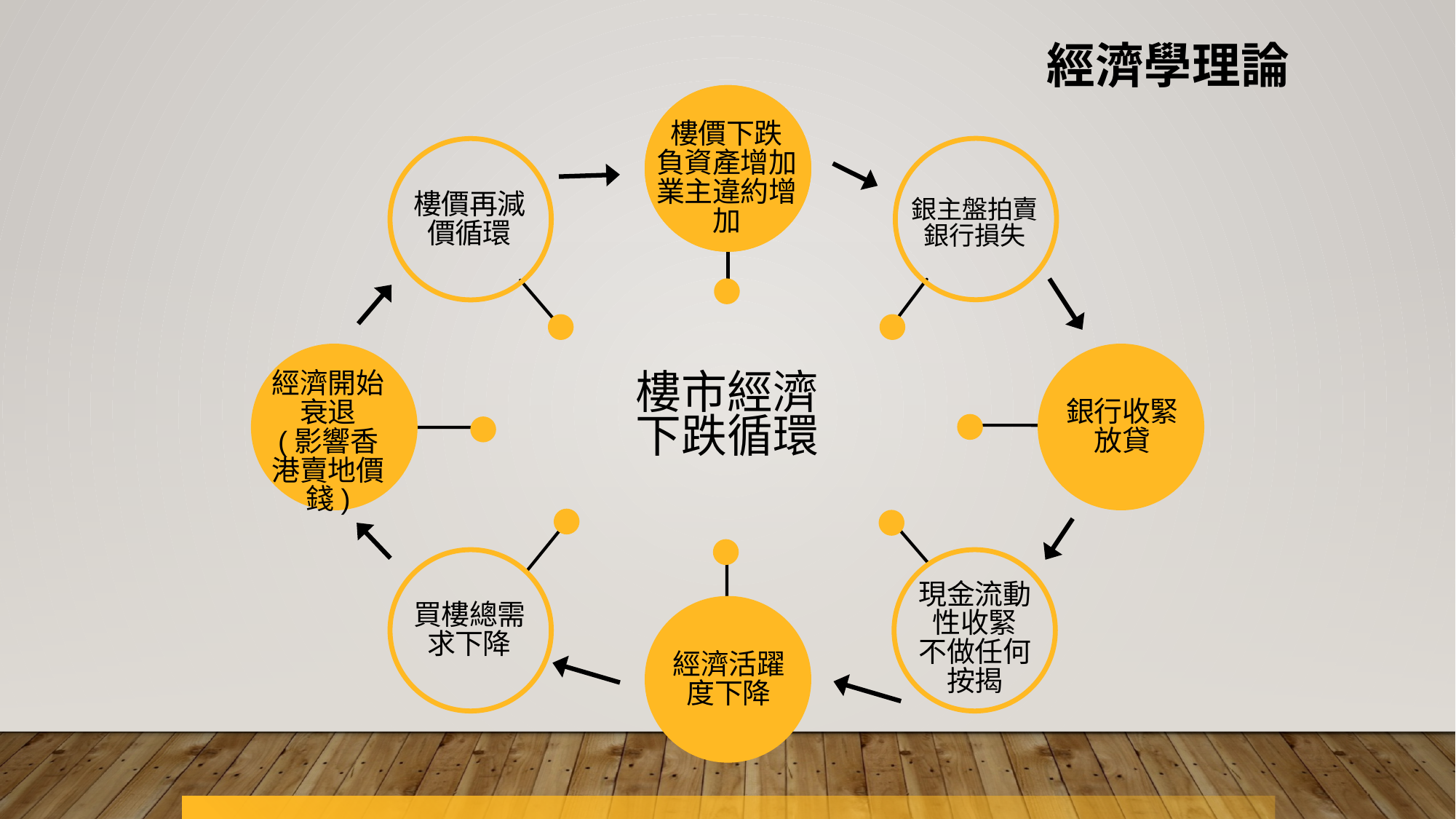

經濟學理論

樓價下跌
負資產增加
業主違約增加

樓價再減價循環
銀主盤拍賣
銀行損失

經濟開始衰退
(影響香港賣地價錢)
樓市經濟
下跌循環
銀行收緊放貸

現金流動性收緊
不做任何按揭
買樓總需求下降
經濟活躍度下降